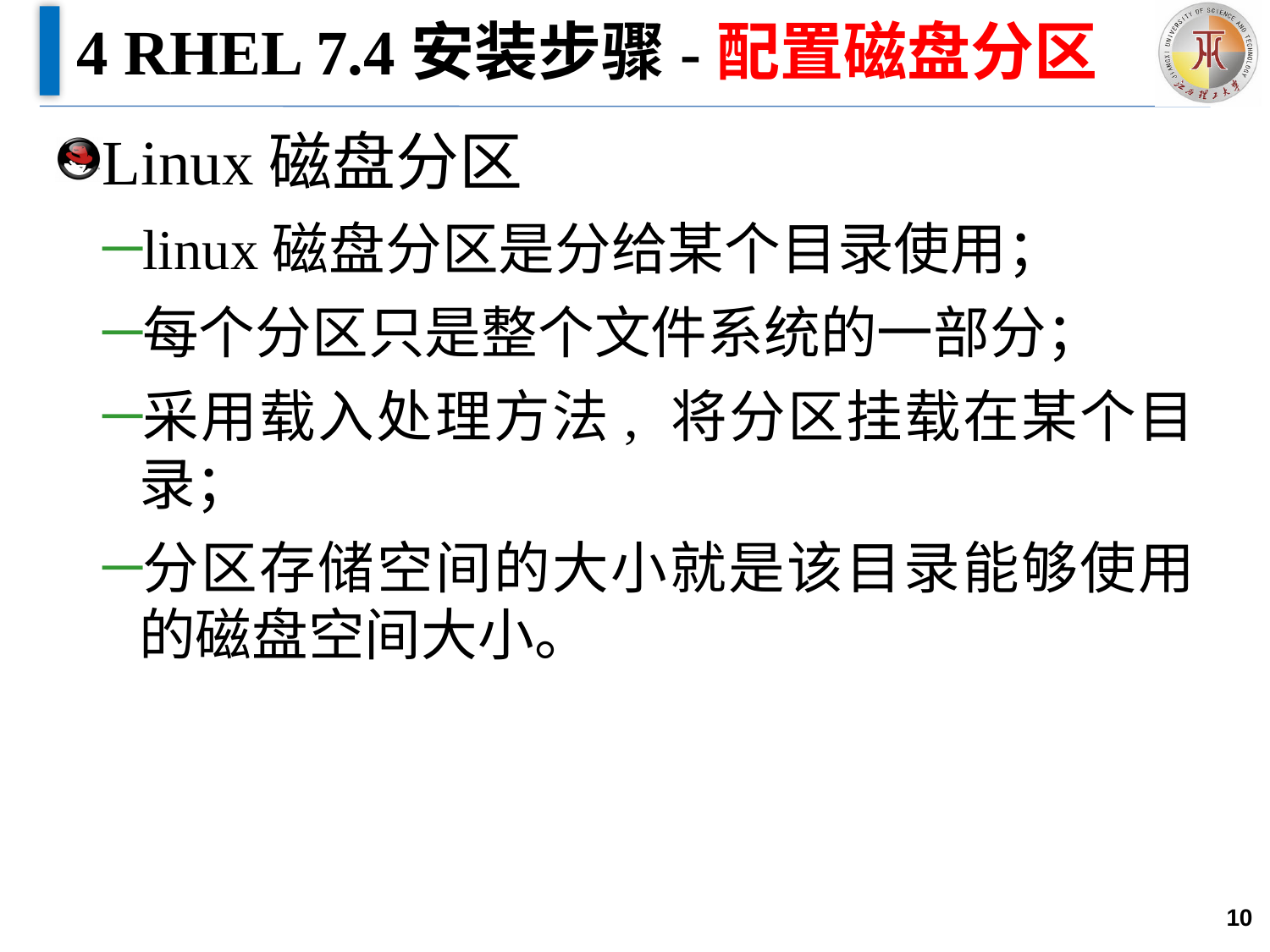

# 4 RHEL 7.4安装步骤-配置磁盘分区
Linux磁盘分区
linux磁盘分区是分给某个目录使用；
每个分区只是整个文件系统的一部分；
采用载入处理方法, 将分区挂载在某个目录；
分区存储空间的大小就是该目录能够使用的磁盘空间大小。
10